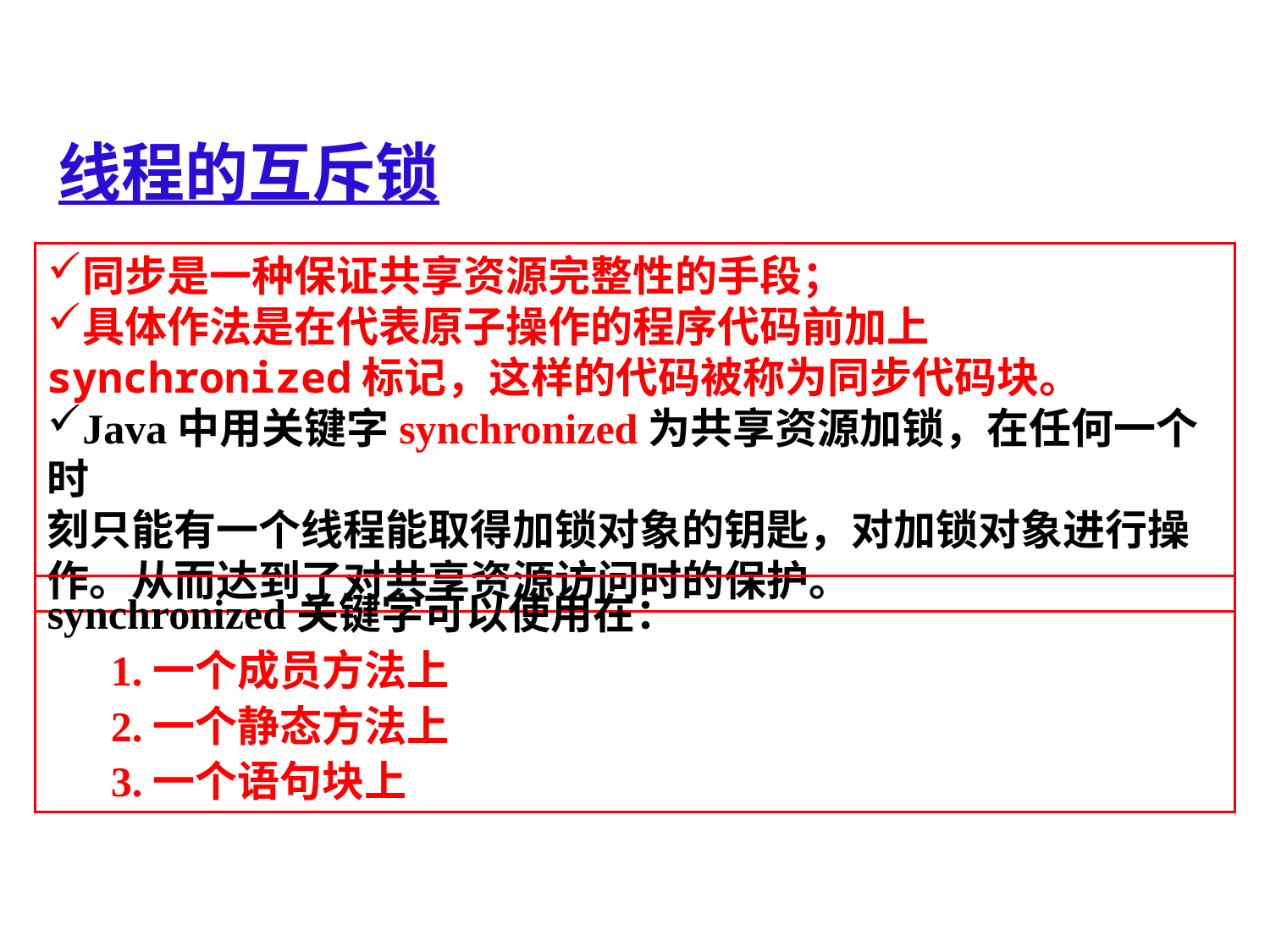

线程的互斥锁
同步是一种保证共享资源完整性的手段；
具体作法是在代表原子操作的程序代码前加上synchronized标记，这样的代码被称为同步代码块。
Java中用关键字synchronized为共享资源加锁，在任何一个时
刻只能有一个线程能取得加锁对象的钥匙，对加锁对象进行操作。从而达到了对共享资源访问时的保护。
synchronized关键字可以使用在：
1.一个成员方法上
2.一个静态方法上
3.一个语句块上